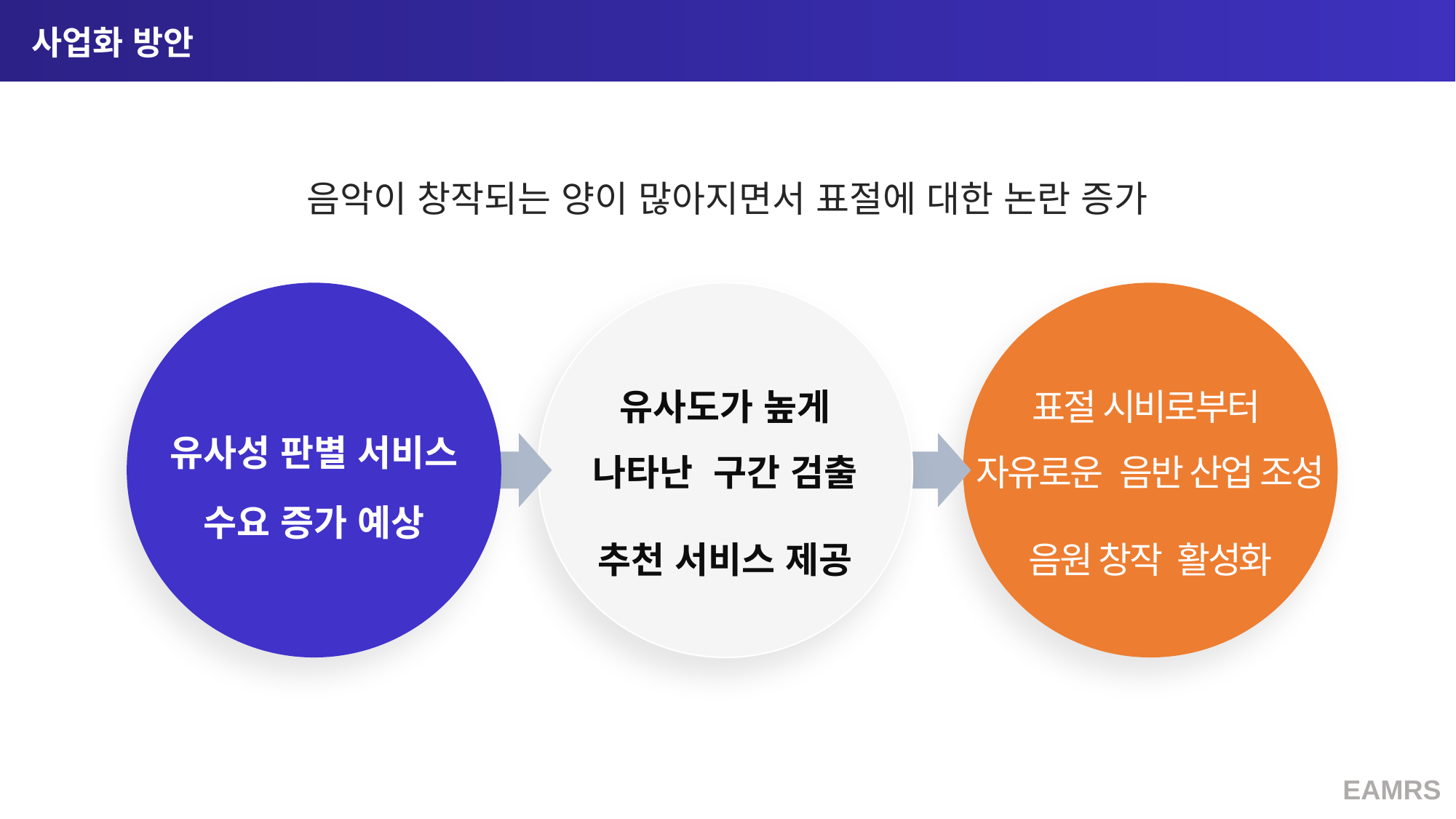

# 사업화 방안
음악이 창작되는 양이 많아지면서 표절에 대한 논란 증가

유사도가 높게
나타난  구간 검출
추천 서비스 제공
표절 시비로부터
자유로운  음반 산업 조성
음원 창작  활성화
유사성 판별 서비스
수요 증가 예상